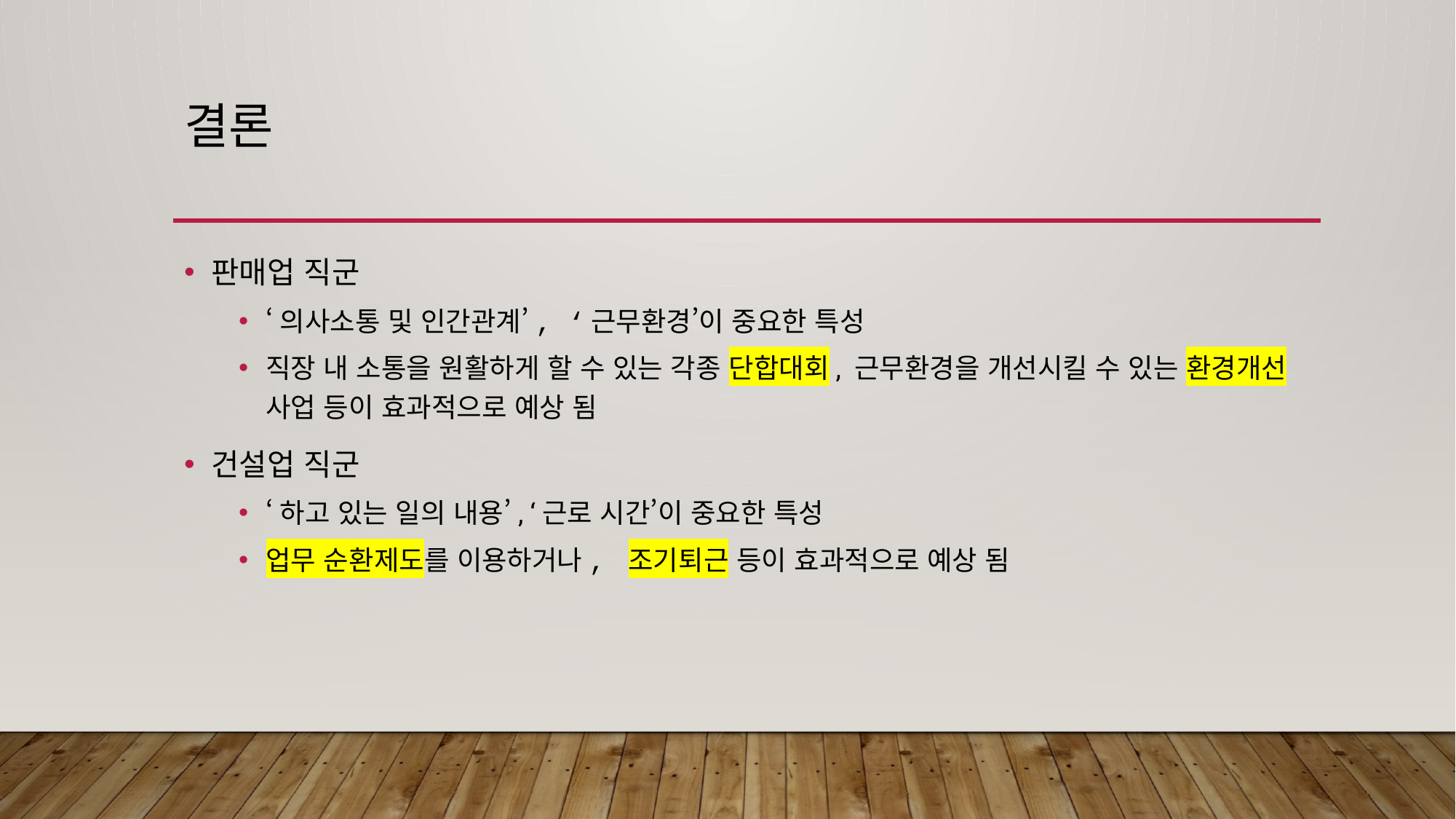

# 결론
판매업 직군
‘의사소통 및 인간관계’, ‘근무환경’이 중요한 특성
직장 내 소통을 원활하게 할 수 있는 각종 단합대회, 근무환경을 개선시킬 수 있는 환경개선 사업 등이 효과적으로 예상 됨
건설업 직군
‘하고 있는 일의 내용’, ‘근로 시간’이 중요한 특성
업무 순환제도를 이용하거나, 조기퇴근 등이 효과적으로 예상 됨